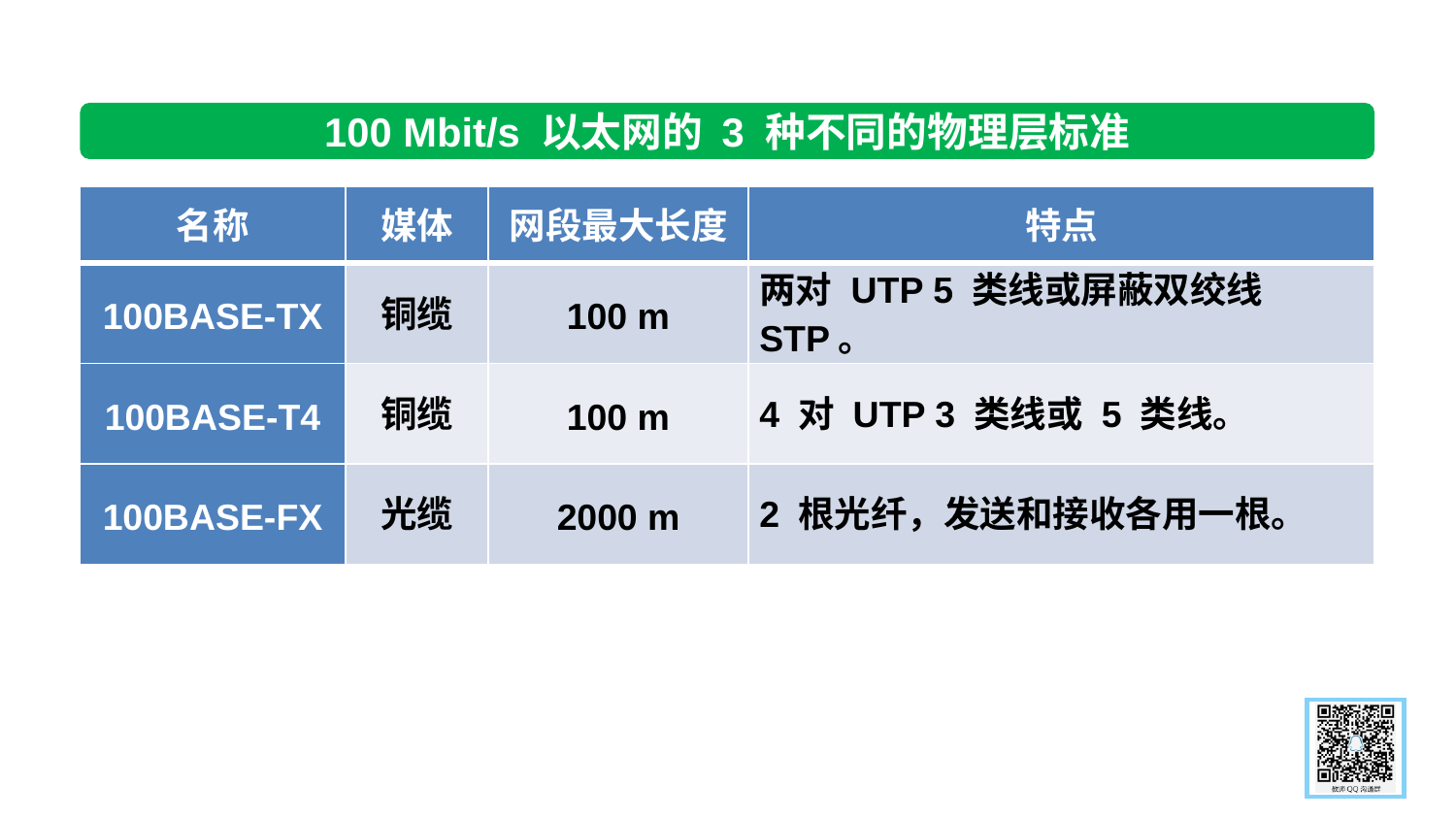

100 Mbit/s 以太网的 3 种不同的物理层标准

| 名称 | 媒体 | 网段最大长度 | 特点 |
| --- | --- | --- | --- |
| 100BASE-TX | 铜缆 | 100 m | 两对 UTP 5 类线或屏蔽双绞线STP。 |
| 100BASE-T4 | 铜缆 | 100 m | 4 对 UTP 3 类线或 5 类线。 |
| 100BASE-FX | 光缆 | 2000 m | 2 根光纤，发送和接收各用一根。 |